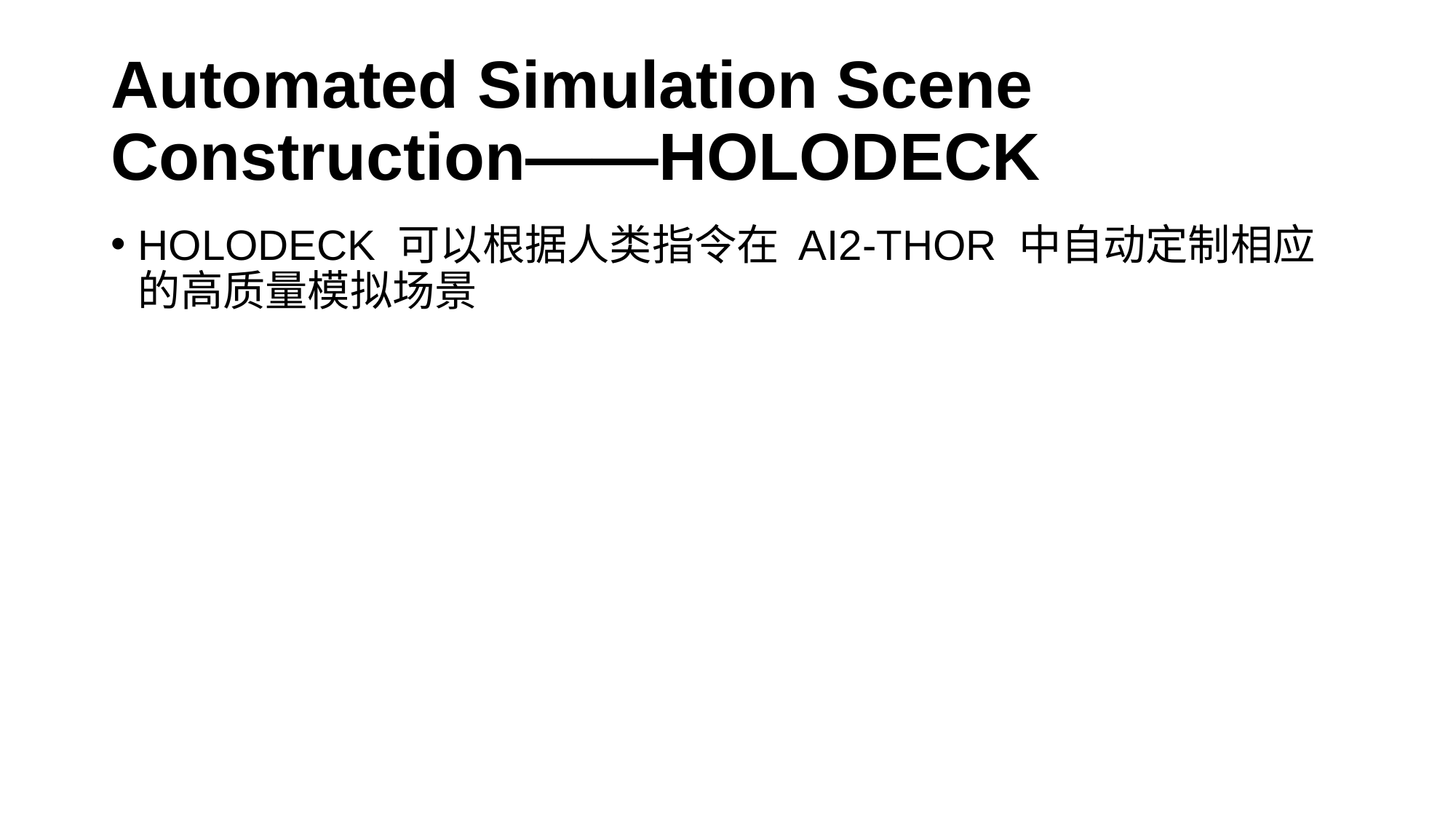

# Automated Simulation Scene Construction——HOLODECK
HOLODECK 可以根据人类指令在 AI2-THOR 中自动定制相应的高质量模拟场景